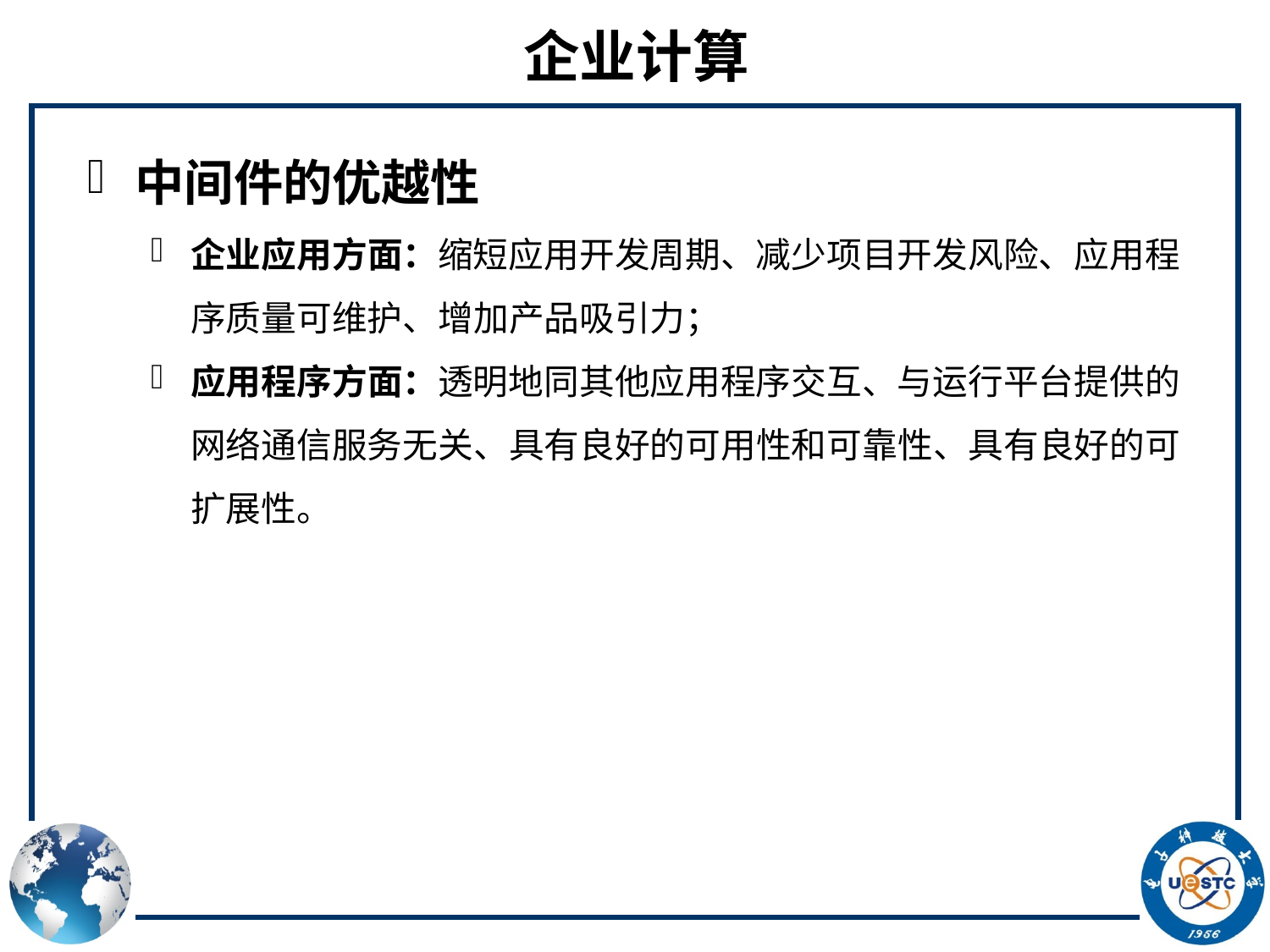

# 企业计算
中间件的优越性
企业应用方面：缩短应用开发周期、减少项目开发风险、应用程序质量可维护、增加产品吸引力；
应用程序方面：透明地同其他应用程序交互、与运行平台提供的网络通信服务无关、具有良好的可用性和可靠性、具有良好的可扩展性。